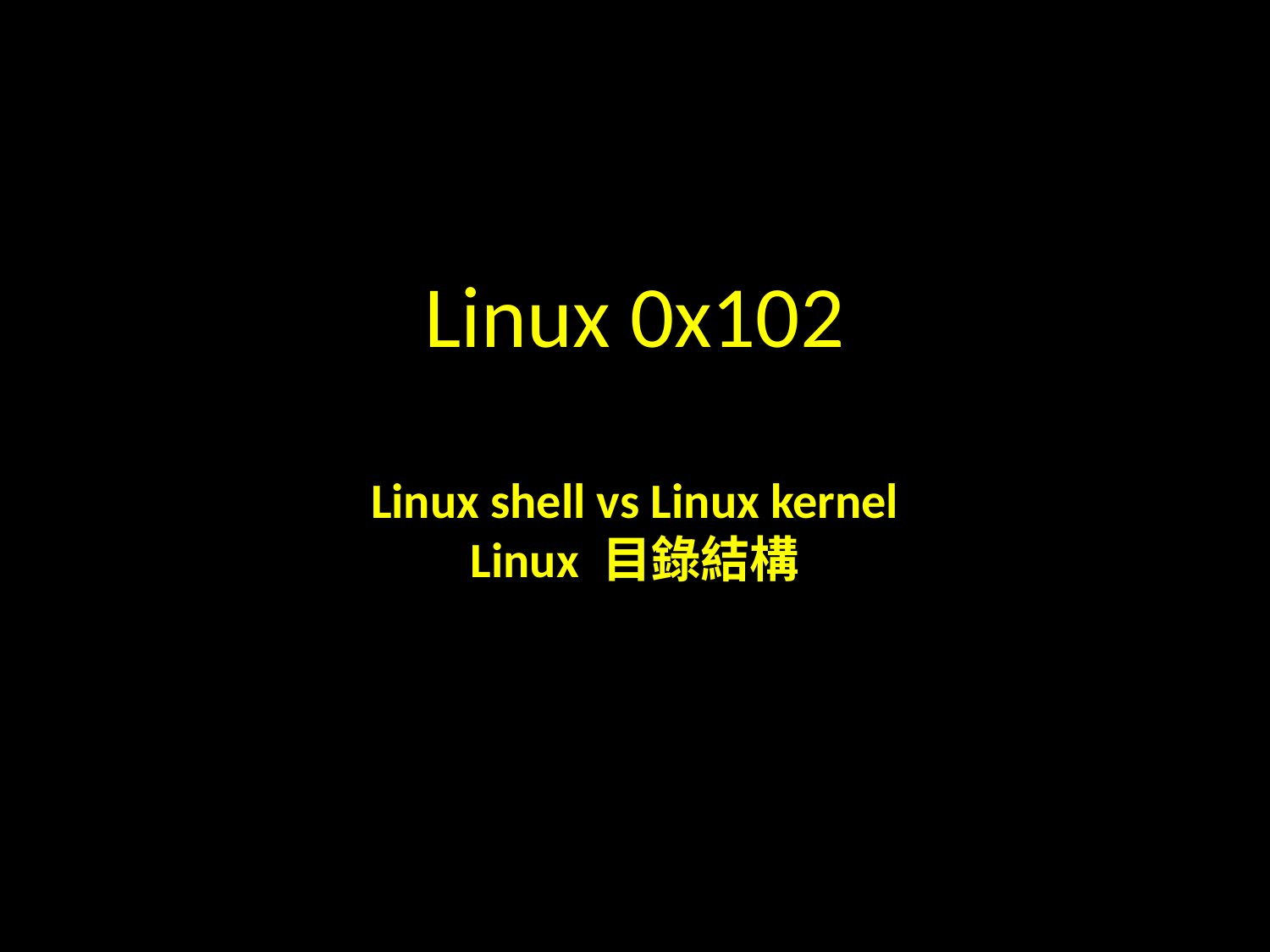

Linux 0x102

Linux shell vs Linux kernel
Linux 目錄結構

#